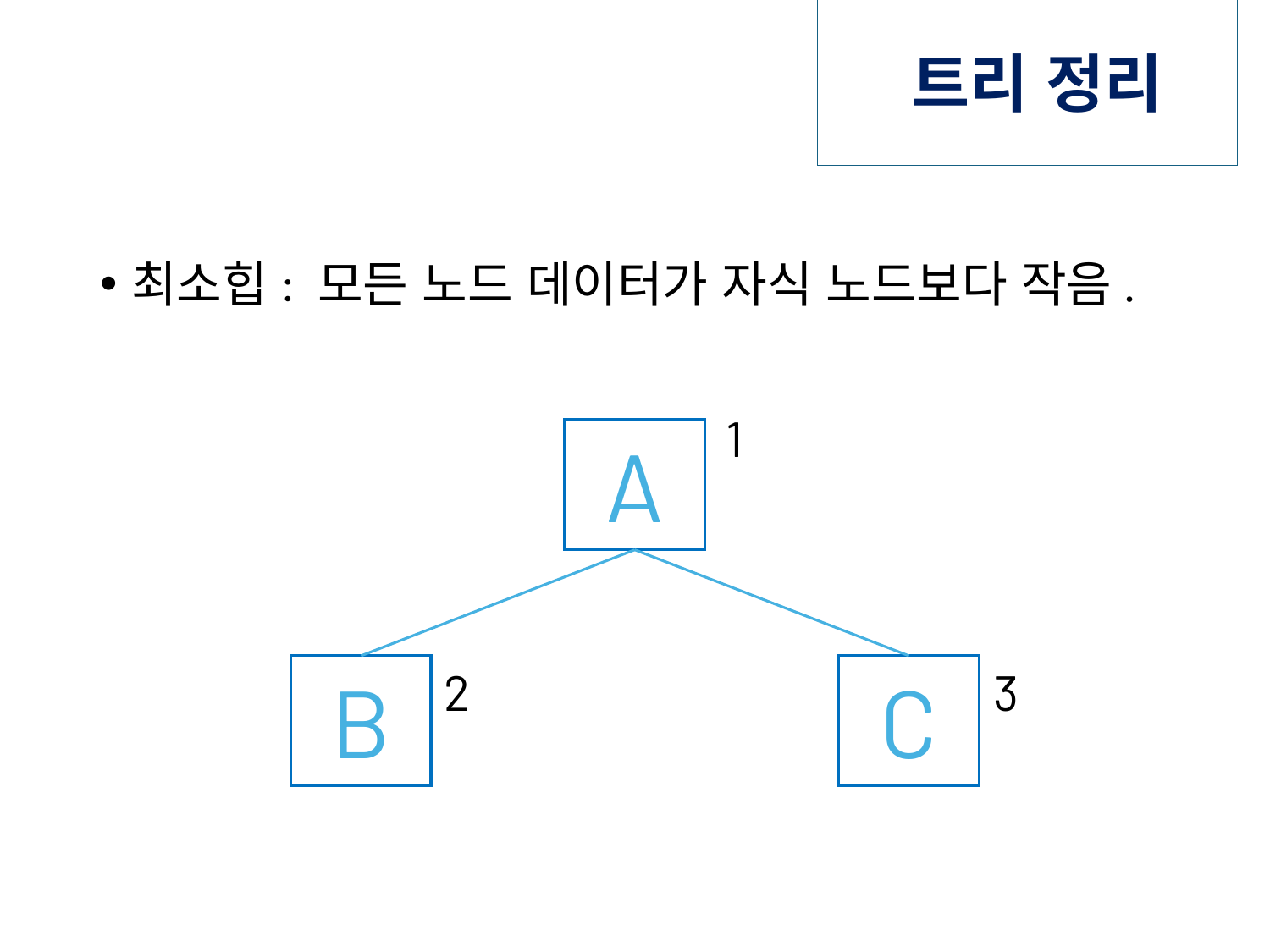

# 트리 정리
최소힙: 모든 노드 데이터가 자식 노드보다 작음.
1

A
2
3

B

C